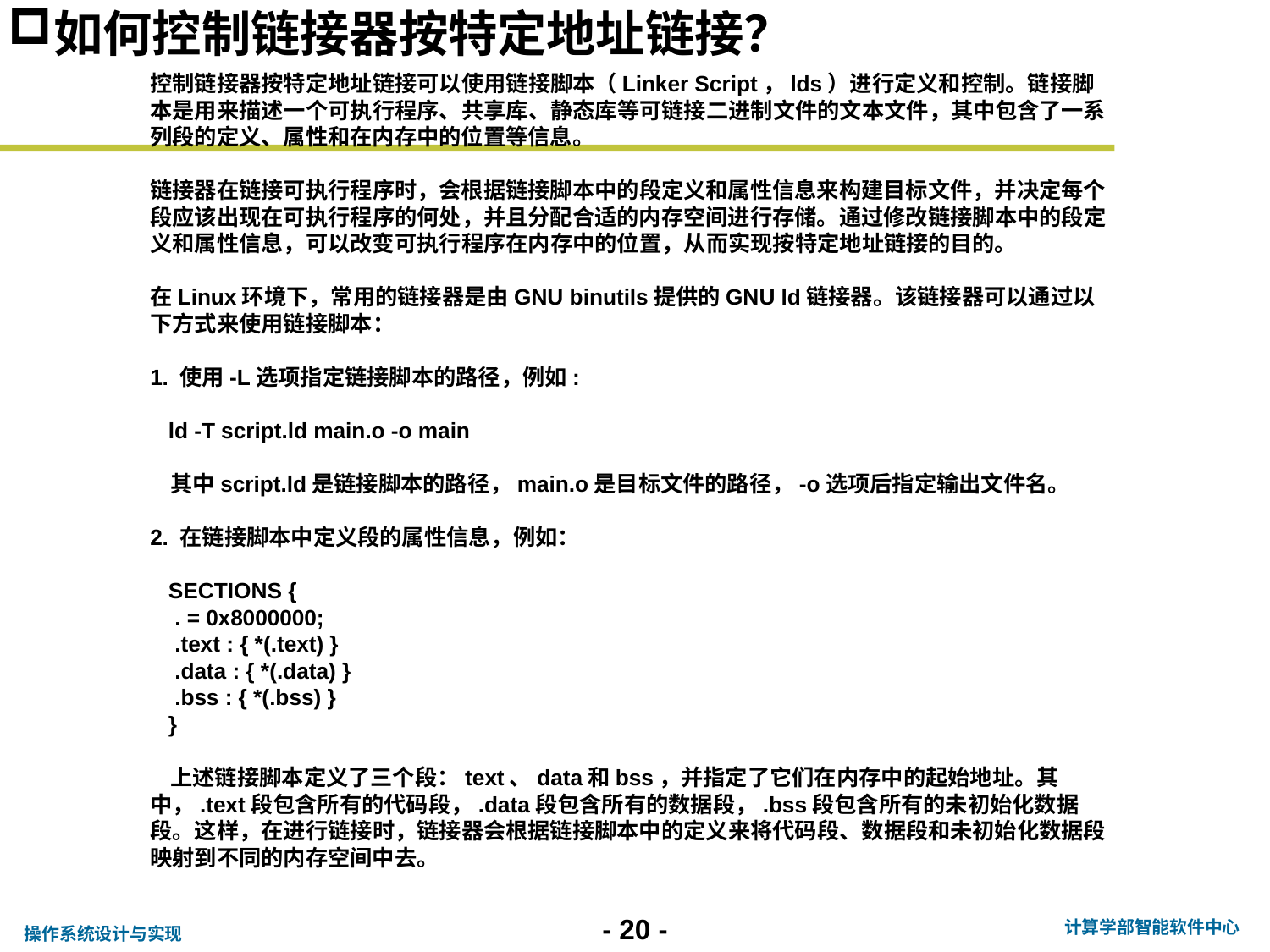

如何控制链接器按特定地址链接？
控制链接器按特定地址链接可以使用链接脚本（Linker Script，lds）进行定义和控制。链接脚本是用来描述一个可执行程序、共享库、静态库等可链接二进制文件的文本文件，其中包含了一系列段的定义、属性和在内存中的位置等信息。

链接器在链接可执行程序时，会根据链接脚本中的段定义和属性信息来构建目标文件，并决定每个段应该出现在可执行程序的何处，并且分配合适的内存空间进行存储。通过修改链接脚本中的段定义和属性信息，可以改变可执行程序在内存中的位置，从而实现按特定地址链接的目的。

在Linux环境下，常用的链接器是由GNU binutils提供的GNU ld链接器。该链接器可以通过以下方式来使用链接脚本：

1. 使用-L选项指定链接脚本的路径，例如:

   ld -T script.ld main.o -o main

   其中script.ld是链接脚本的路径，main.o是目标文件的路径，-o选项后指定输出文件名。

2. 在链接脚本中定义段的属性信息，例如：

   SECTIONS {
    . = 0x8000000;
    .text : { *(.text) }
    .data : { *(.data) }
    .bss : { *(.bss) }
   }

   上述链接脚本定义了三个段：text、data和bss，并指定了它们在内存中的起始地址。其中，.text段包含所有的代码段，.data段包含所有的数据段，.bss段包含所有的未初始化数据段。这样，在进行链接时，链接器会根据链接脚本中的定义来将代码段、数据段和未初始化数据段映射到不同的内存空间中去。